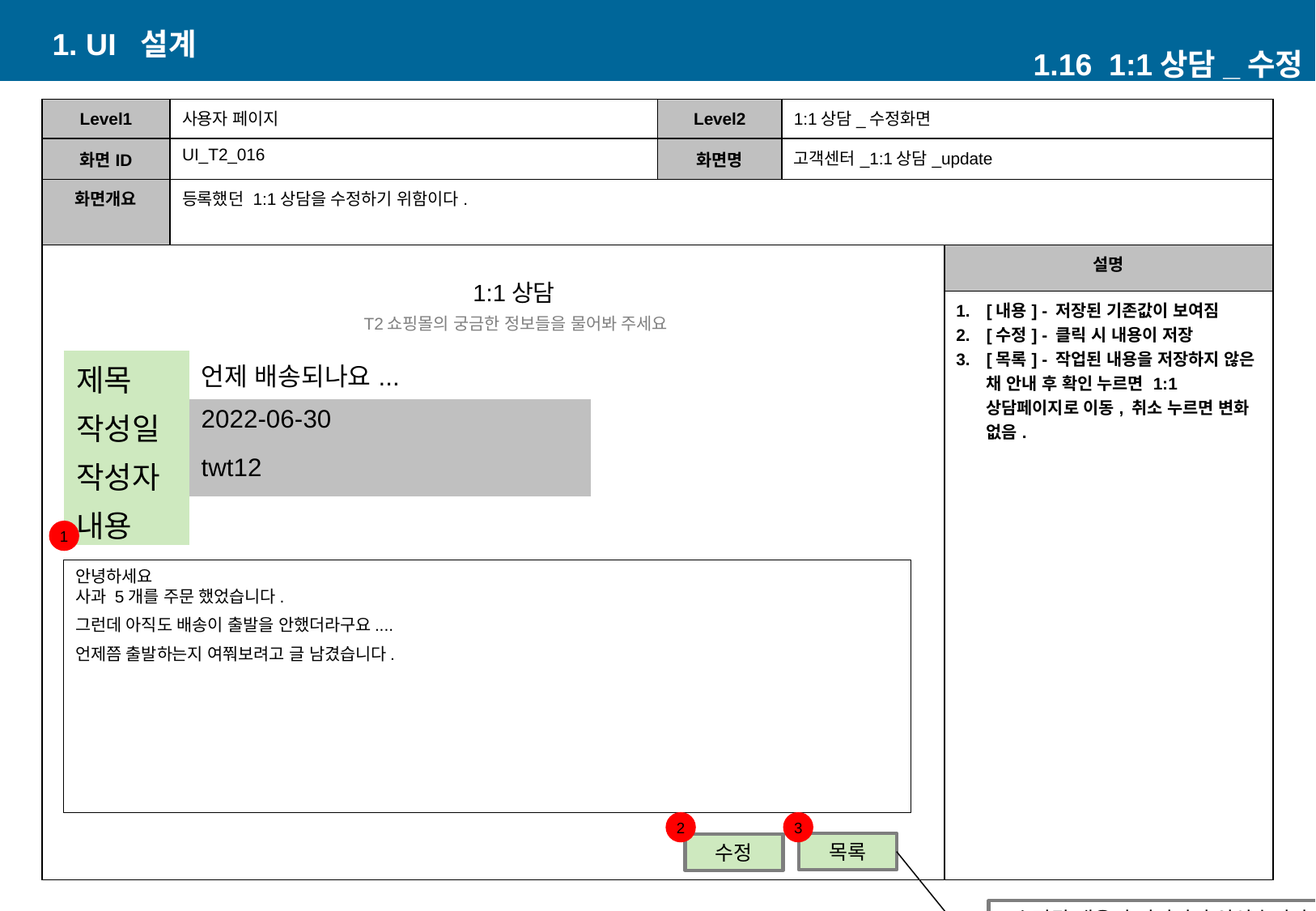

1. UI  설계
1.16  1:1상담_수정
| Level1 | 사용자 페이지 | Level2 | 1:1상담\_수정화면 |  |
| --- | --- | --- | --- | --- |
| 화면ID | UI\_T2\_016 | 화면명 | 고객센터\_1:1상담\_update |  |
| 화면개요 | 등록했던 1:1상담을 수정하기 위함이다. |  |  |  |
|  |  |  |  | 설명 |
|  |  |  |  | [내용] - 저장된 기존값이 보여짐 [수정] - 클릭 시 내용이 저장 [목록] - 작업된 내용을 저장하지 않은 채 안내 후 확인 누르면 1:1상담페이지로 이동, 취소 누르면 변화 없음. |
1:1상담
T2쇼핑몰의 궁금한 정보들을 물어봐 주세요
| 제목 | 언제 배송되나요... |
| --- | --- |
| 작성일 | 2022-06-30 |
| 작성자 | twt12 |
| 내용 |  |
1
안녕하세요
사과 5개를 주문 했었습니다.
그런데 아직도 배송이 출발을 안했더라구요....
언제쯤 출발하는지 여쭤보려고 글 남겼습니다.

2
3
목록
수정
수정된 내용이 저장되지 않았습니다.
그래도 목록으로 가시겠습니까?

확인
취소